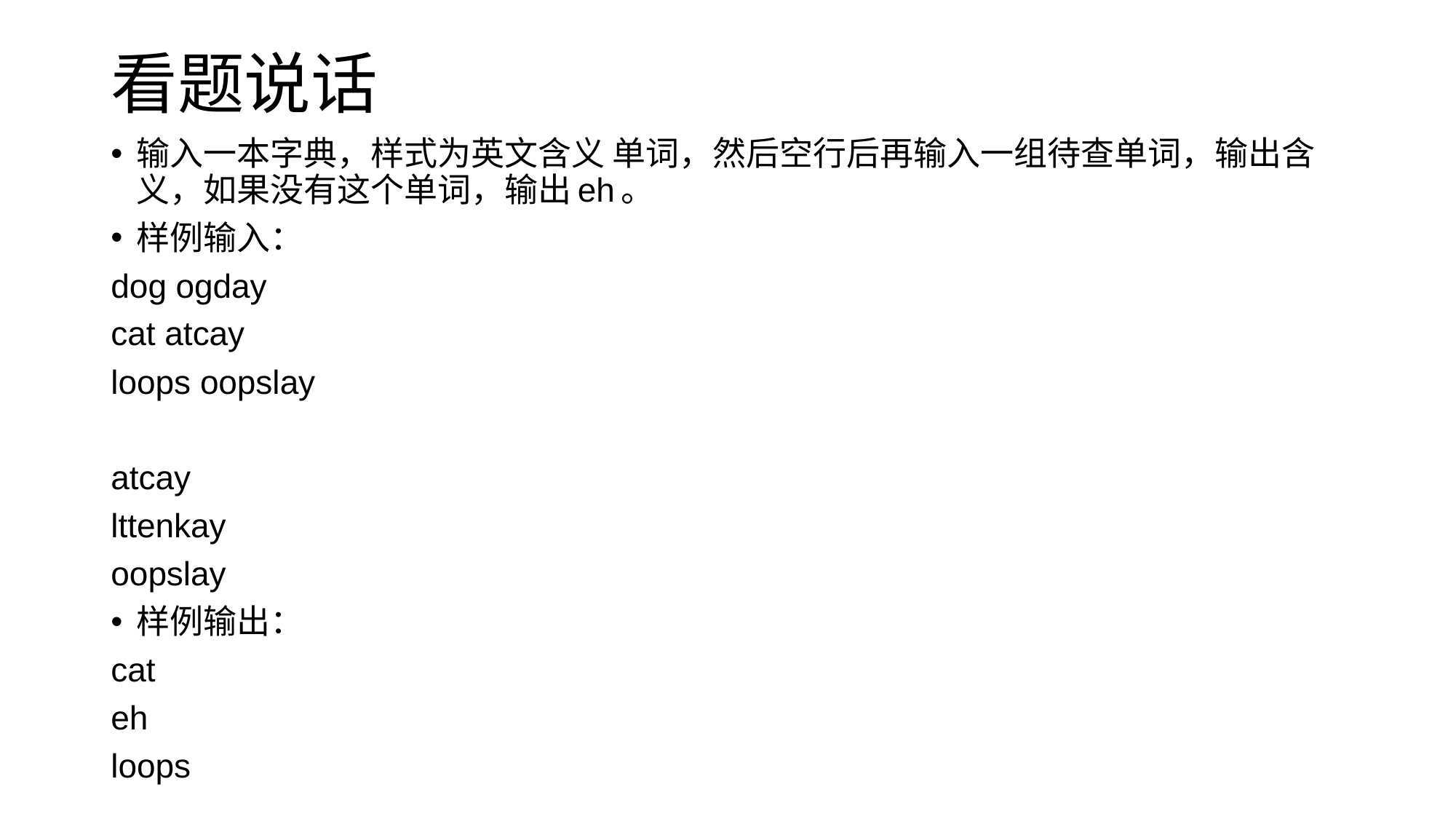

# 看题说话
输入一本字典，样式为英文含义 单词，然后空行后再输入一组待查单词，输出含义，如果没有这个单词，输出eh。
样例输入：
dog ogday
cat atcay
loops oopslay

atcay
lttenkay
oopslay
样例输出：
cat
eh
loops